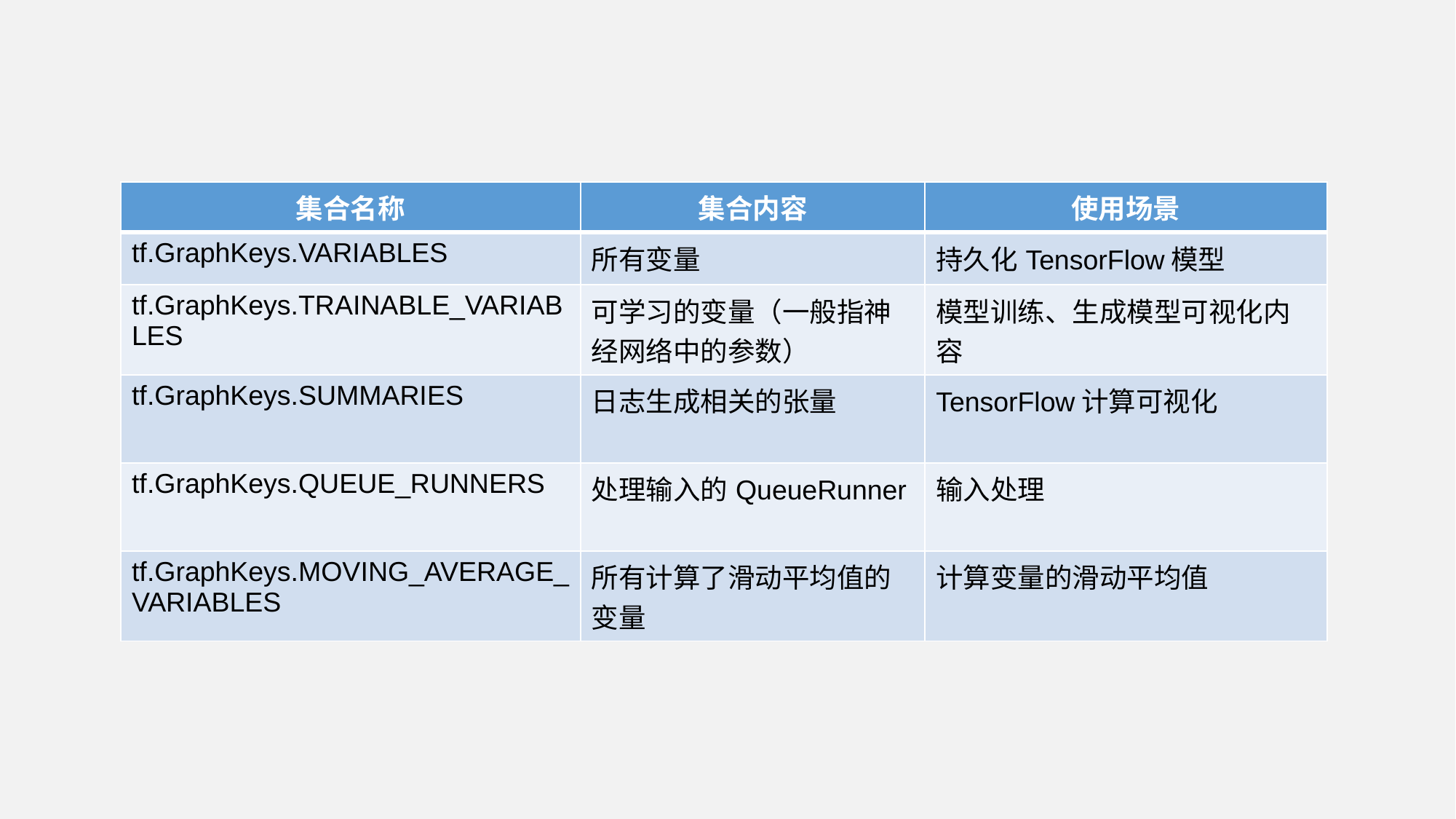

| 集合名称 | 集合内容 | 使用场景 |
| --- | --- | --- |
| tf.GraphKeys.VARIABLES | 所有变量 | 持久化TensorFlow模型 |
| tf.GraphKeys.TRAINABLE\_VARIABLES | 可学习的变量（一般指神经网络中的参数） | 模型训练、生成模型可视化内容 |
| tf.GraphKeys.SUMMARIES | 日志生成相关的张量 | TensorFlow计算可视化 |
| tf.GraphKeys.QUEUE\_RUNNERS | 处理输入的QueueRunner | 输入处理 |
| tf.GraphKeys.MOVING\_AVERAGE\_VARIABLES | 所有计算了滑动平均值的变量 | 计算变量的滑动平均值 |